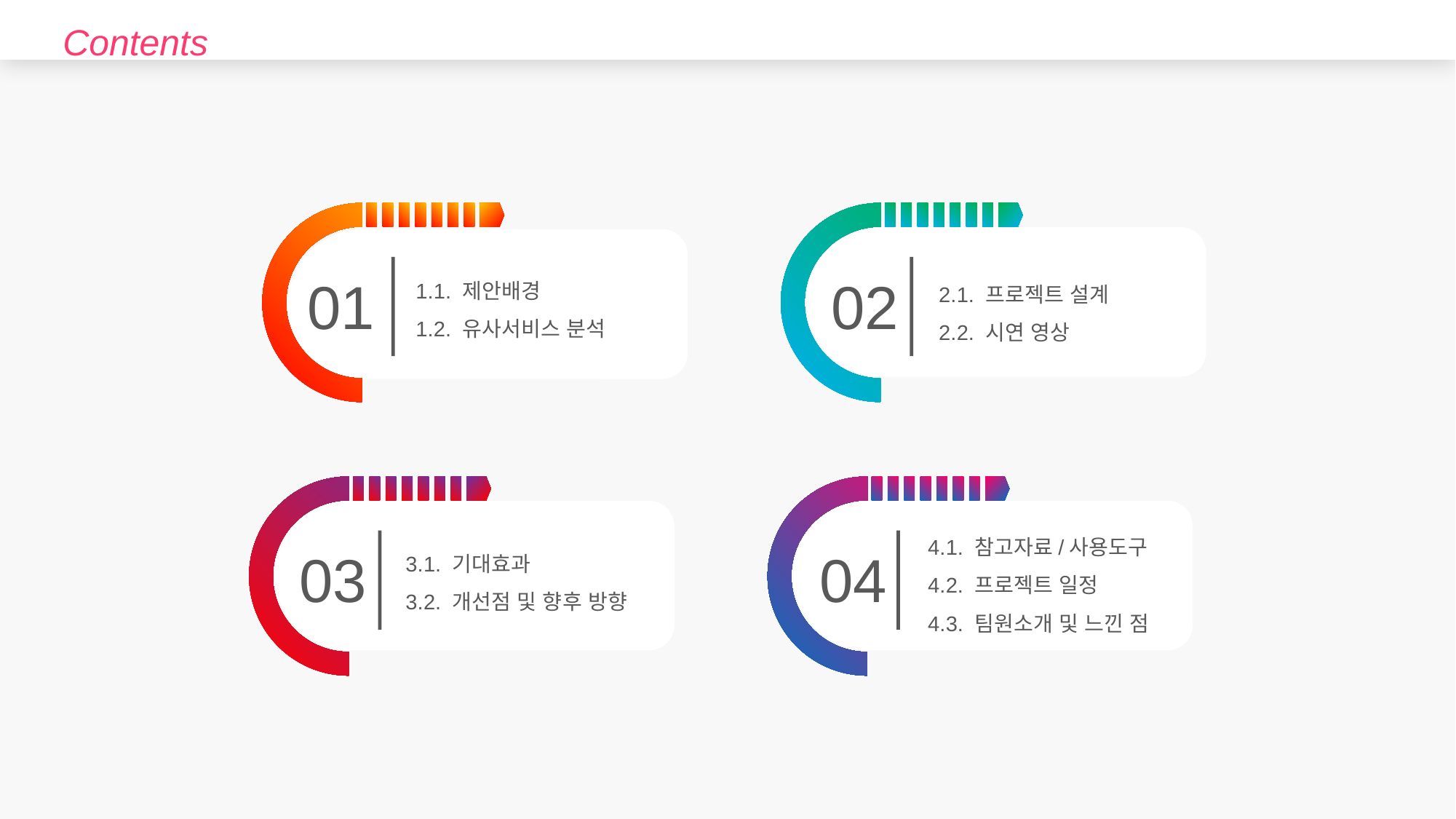

Contents

1.1. 제안배경
1.2. 유사서비스 분석
02
2.1. 프로젝트 설계
2.2. 시연 영상
01

4.1. 참고자료/사용도구
4.2. 프로젝트 일정
4.3. 팀원소개 및 느낀 점

3.1. 기대효과
3.2. 개선점 및 향후 방향
04
03